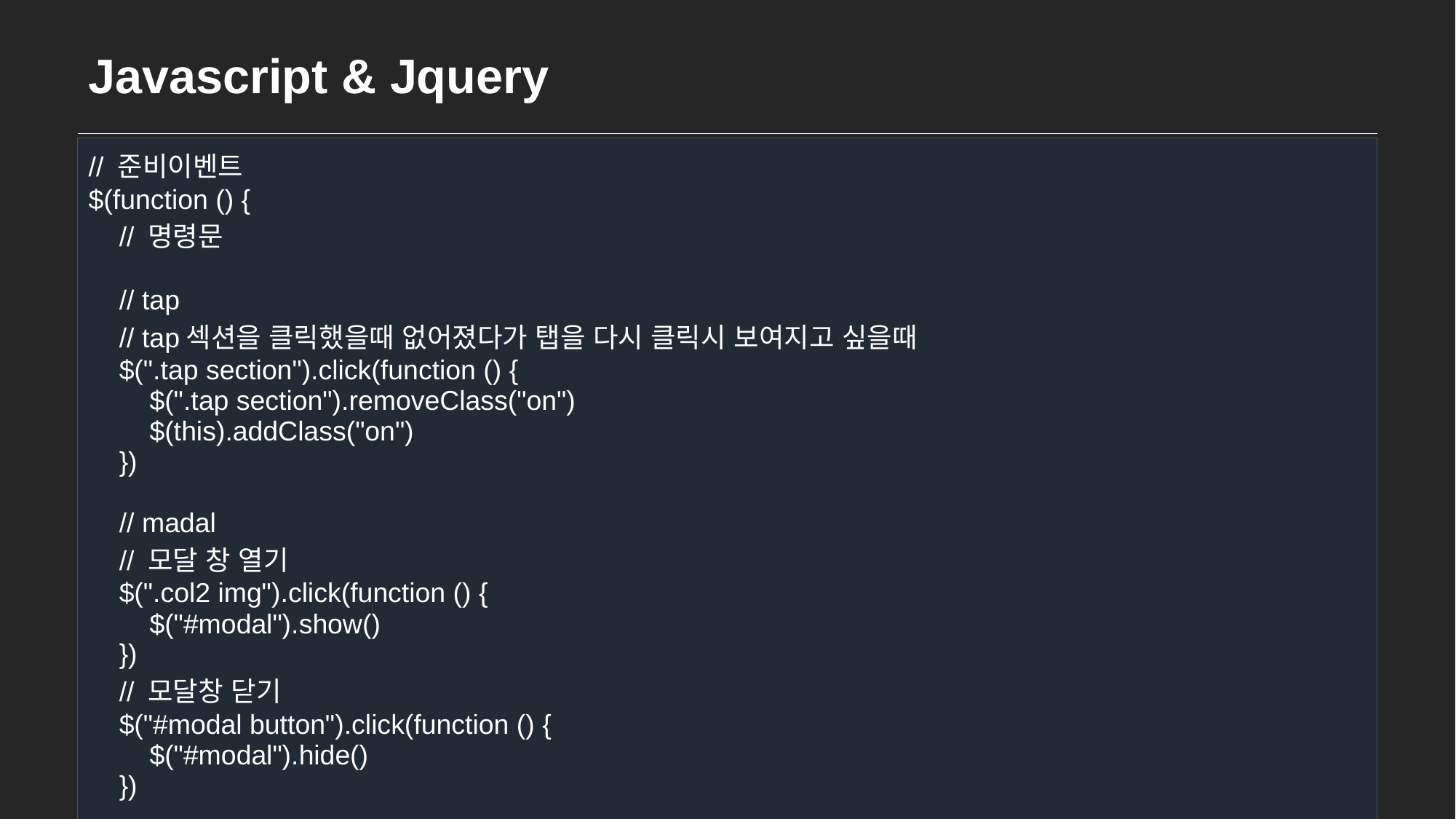

Javascript & Jquery
| // 준비이벤트 $(function () {     // 명령문     // tap      // tap섹션을 클릭했을때 없어졌다가 탭을 다시 클릭시 보여지고 싶을때      $(".tap section").click(function () {         $(".tap section").removeClass("on")         $(this).addClass("on")     })     // madal     // 모달 창 열기     $(".col2 img").click(function () {         $("#modal").show()     })     // 모달창 닫기     $("#modal button").click(function () {         $("#modal").hide()     })     // slide     let now = 1,  //현재 보여지는 이미지를 now 변수에 지정         width = 100;  // 이미지의 가로사이즈를 width변수에 지정     setInterval(function () {         // if(조건){참일경우 실행문}else{거짓일 경우}         //첫번째 두번째 이미지일 경우         if(now<3){             $(".slide ul").animate({                 left : (width \* now\* (-1)) + '%'             })             now++ //now  = now+1 (결론 2>3>4 ...계속 늘어남 )           }else{             $('.slide ul').animate({left :0})             now = 1         }     },3000) // 3초마다 실행하기 }) |
| --- |